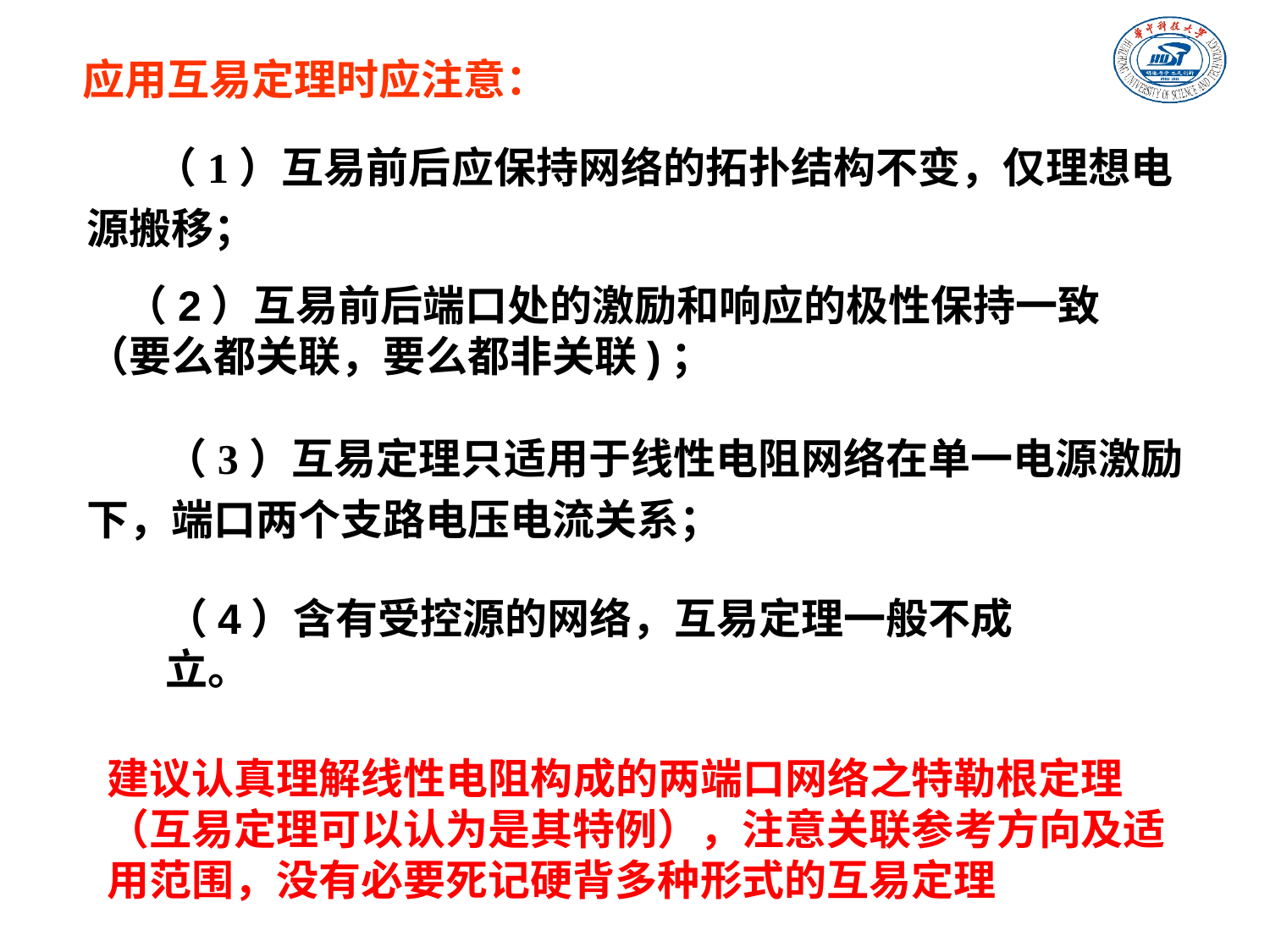

应用互易定理时应注意：
      （1）互易前后应保持网络的拓扑结构不变，仅理想电源搬移；
   （2）互易前后端口处的激励和响应的极性保持一致    （要么都关联，要么都非关联)；
       （3）互易定理只适用于线性电阻网络在单一电源激励下，端口两个支路电压电流关系；
（4）含有受控源的网络，互易定理一般不成立。
建议认真理解线性电阻构成的两端口网络之特勒根定理 （互易定理可以认为是其特例），注意关联参考方向及适用范围，没有必要死记硬背多种形式的互易定理